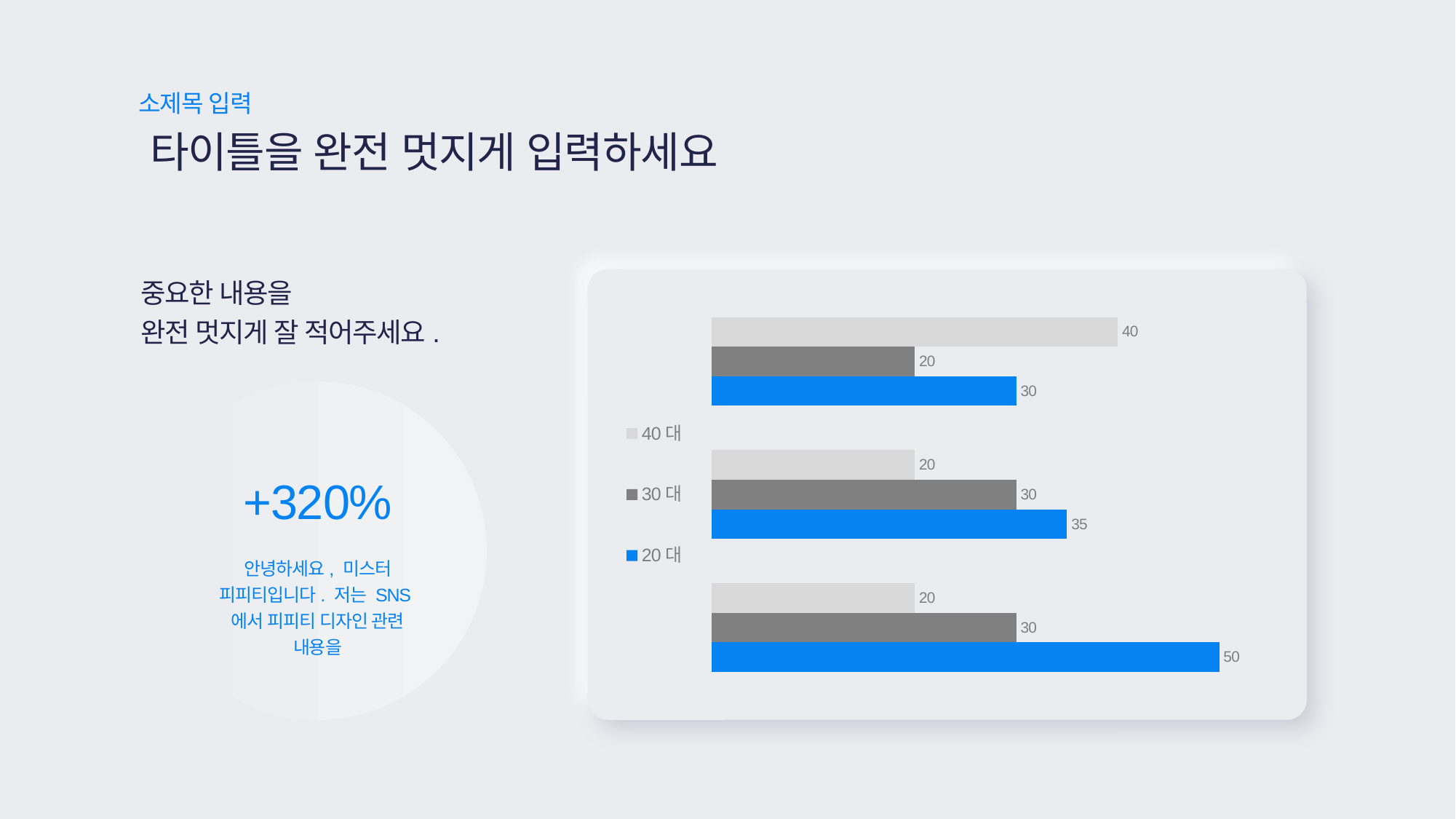

소제목 입력
타이틀을 완전 멋지게 입력하세요
중요한 내용을
완전 멋지게 잘 적어주세요.

### Chart

| Category | 20대 | 30대 | 40대 |
|---|---|---|---|
| 20대 | 50.0 | 30.0 | 20.0 |
| 30대 | 35.0 | 30.0 | 20.0 |
| 40대 | 30.0 | 20.0 | 40.0 |
+320%
안녕하세요, 미스터 피피티입니다. 저는 SNS에서 피피티 디자인 관련 내용을